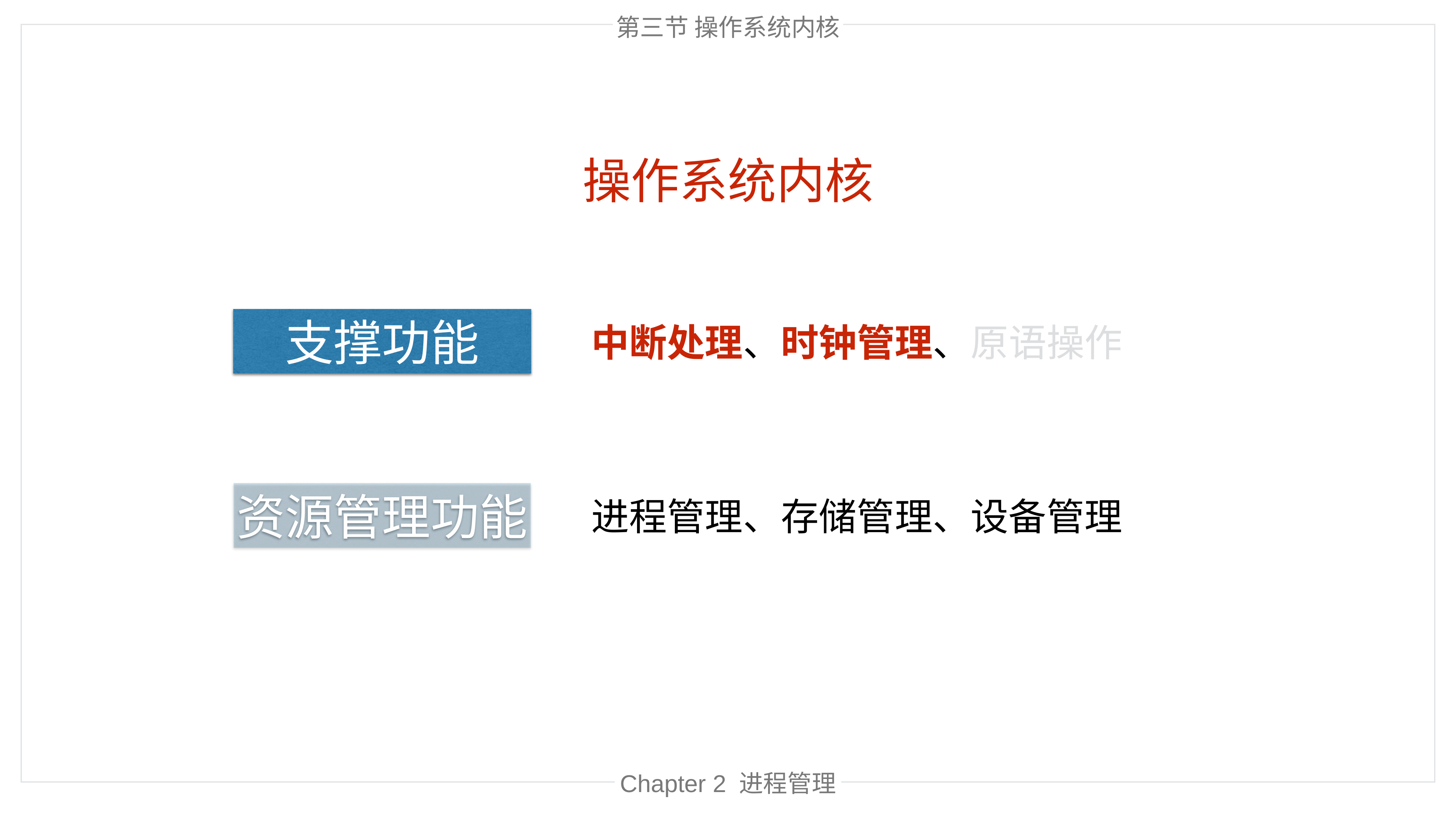

第三节 操作系统内核

操作系统内核
支撑功能
中断处理、时钟管理、原语操作
资源管理功能
进程管理、存储管理、设备管理
Chapter 处理器管理
Chapter 2 进程管理